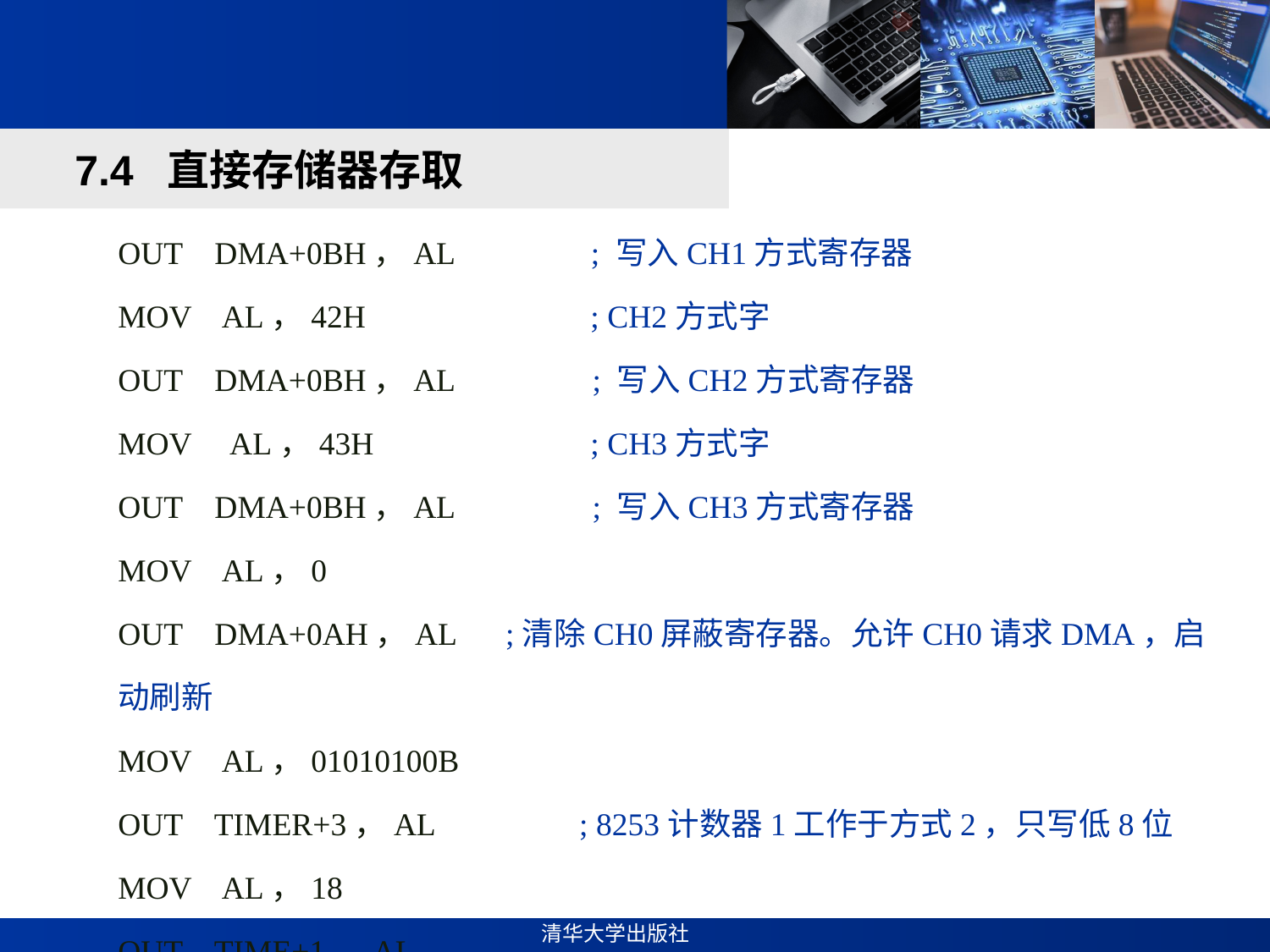

#
7.4  直接存储器存取
OUT    DMA+0BH，AL                 ; 写入CH1方式寄存器
MOV    AL，42H                            ; CH2方式字
OUT    DMA+0BH，AL                 ; 写入CH2方式寄存器
MOV     AL，43H                           ; CH3方式字
OUT    DMA+0BH，AL                 ; 写入CH3方式寄存器
MOV    AL，0
OUT    DMA+0AH，AL      ;清除CH0屏蔽寄存器。允许CH0请求DMA，启动刷新
MOV    AL，01010100B
OUT    TIMER+3，AL                  ; 8253计数器1工作于方式2，只写低8位
MOV    AL，18
OUT    TIME+1，AL